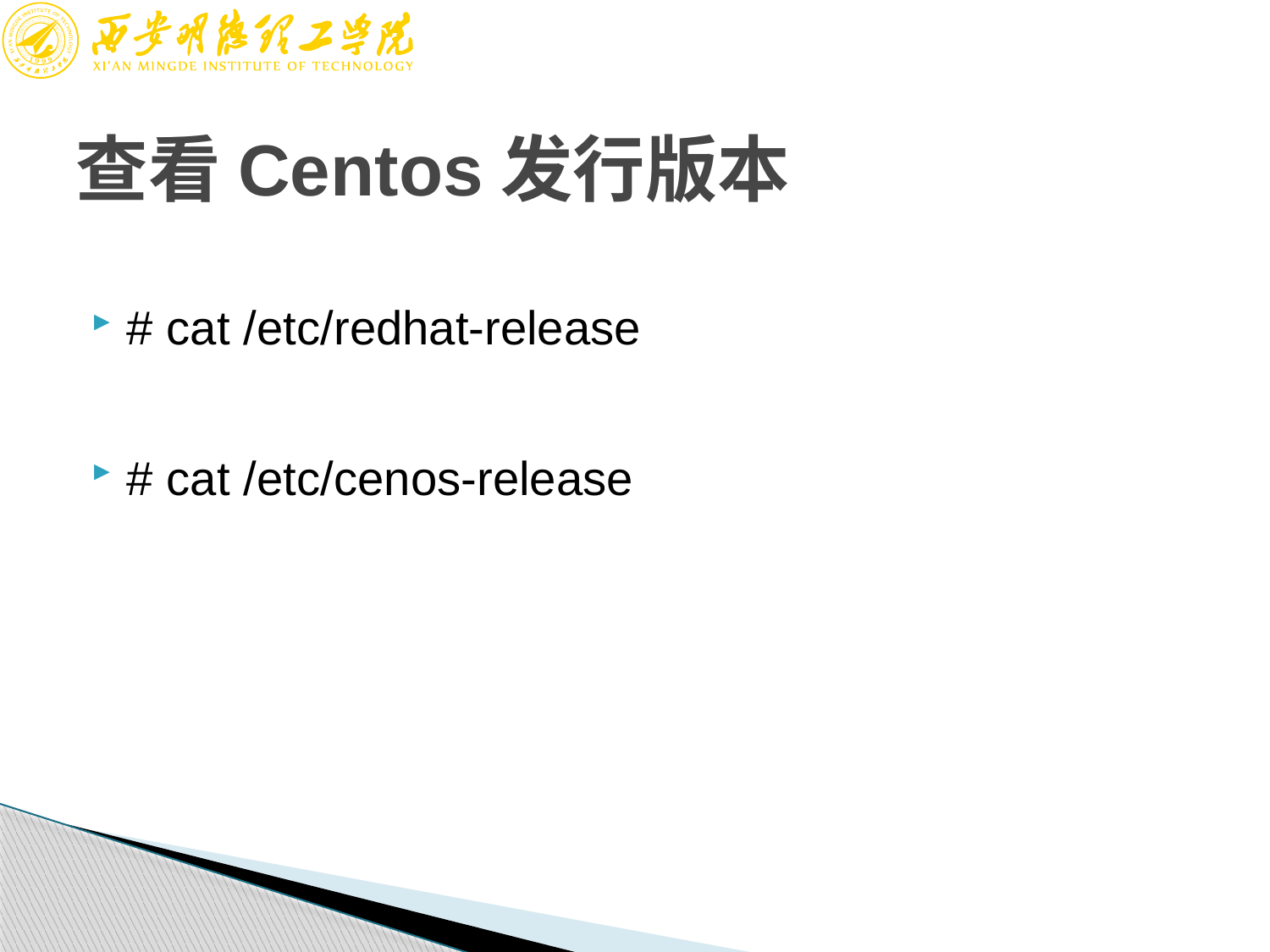

# 查看Centos发行版本
# cat /etc/redhat-release
# cat /etc/cenos-release